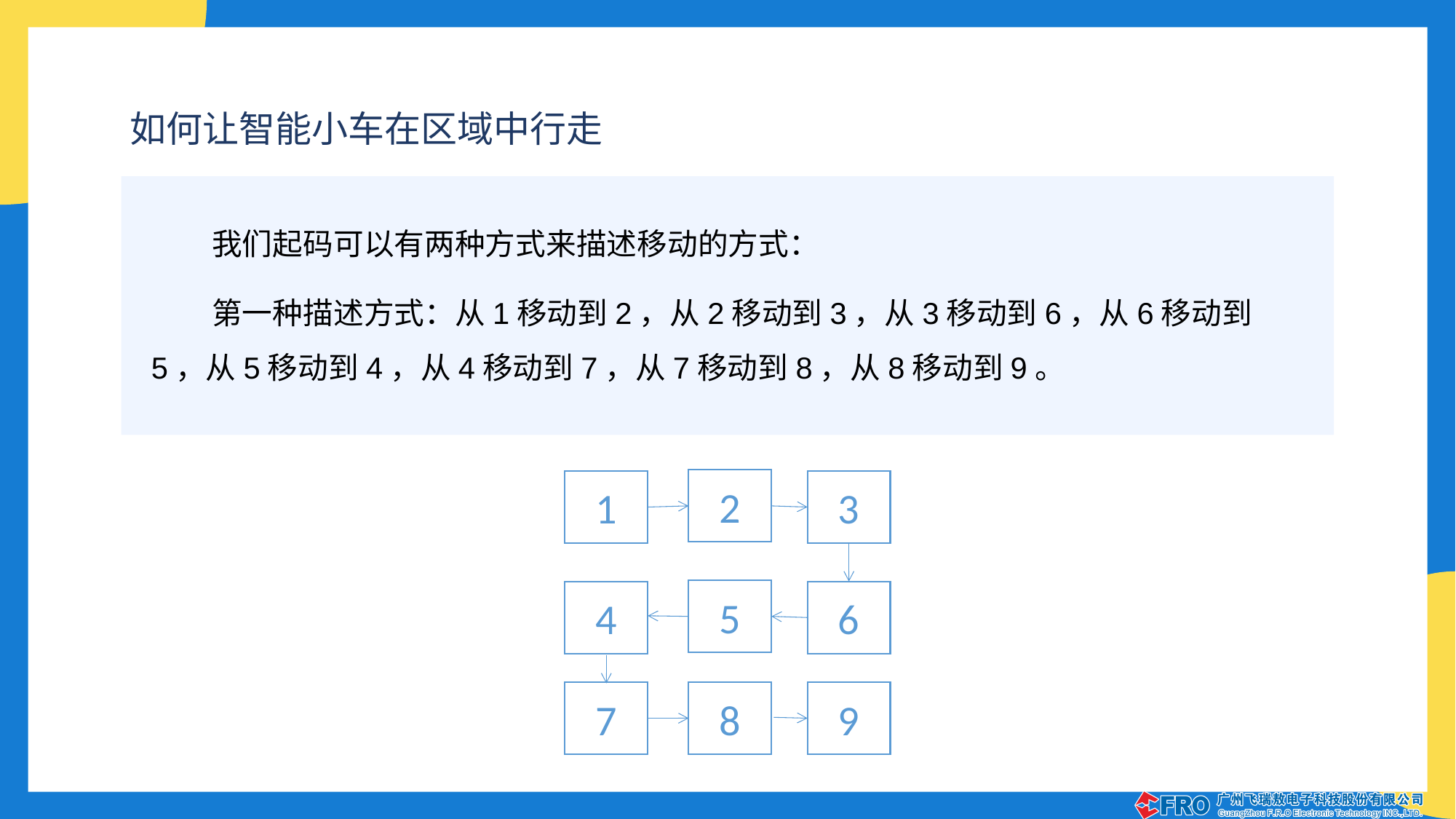

如何让智能小车在区域中行走
我们起码可以有两种方式来描述移动的方式：
第一种描述方式：从1移动到2，从2移动到3，从3移动到6，从6移动到5，从5移动到4，从4移动到7，从7移动到8，从8移动到9。
2
1
3
5
4
6
7
8
9